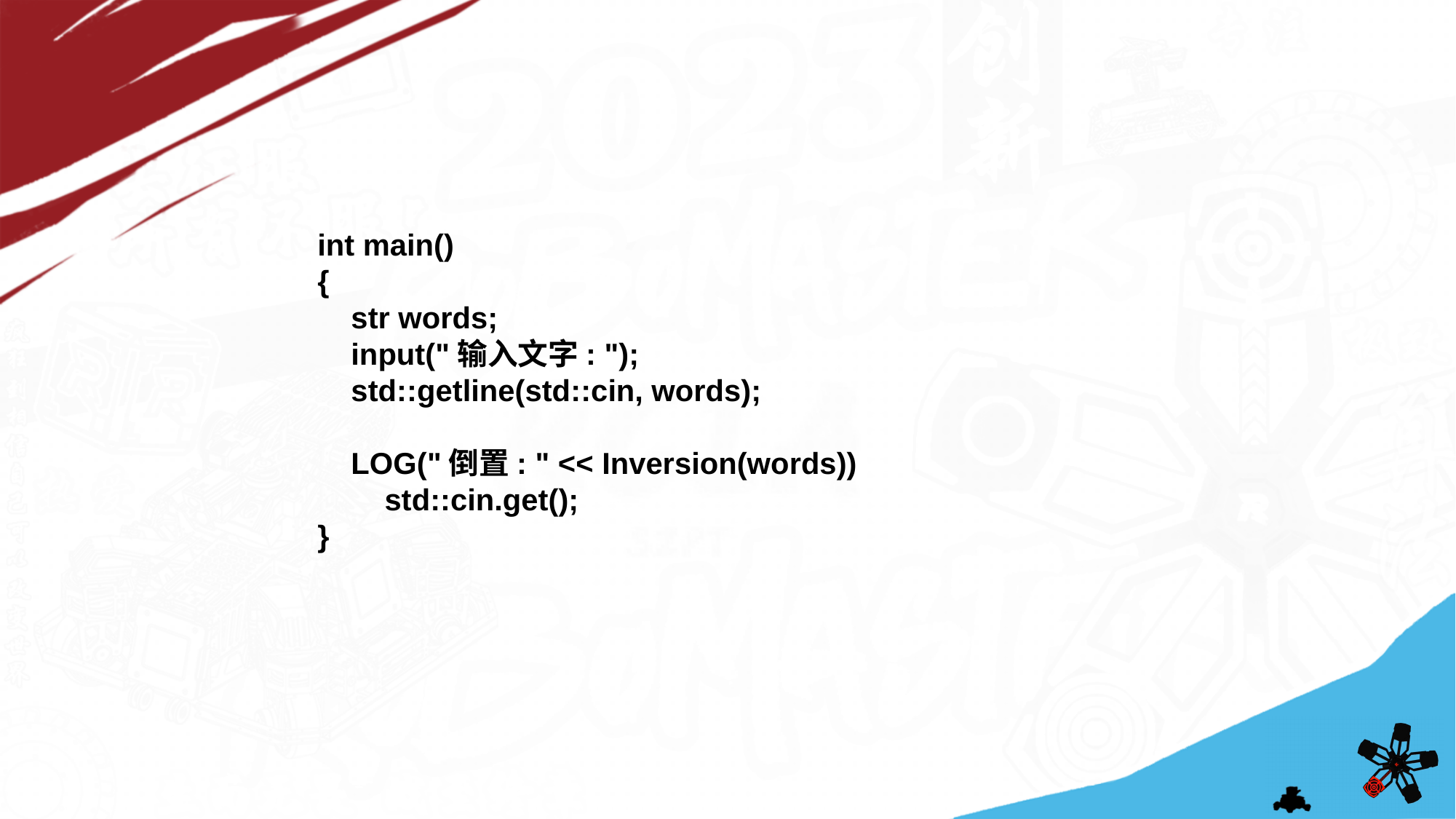

int main()
{
    str words;
    input("输入文字: ");
    std::getline(std::cin, words);

    LOG("倒置: " << Inversion(words))
        std::cin.get();
}